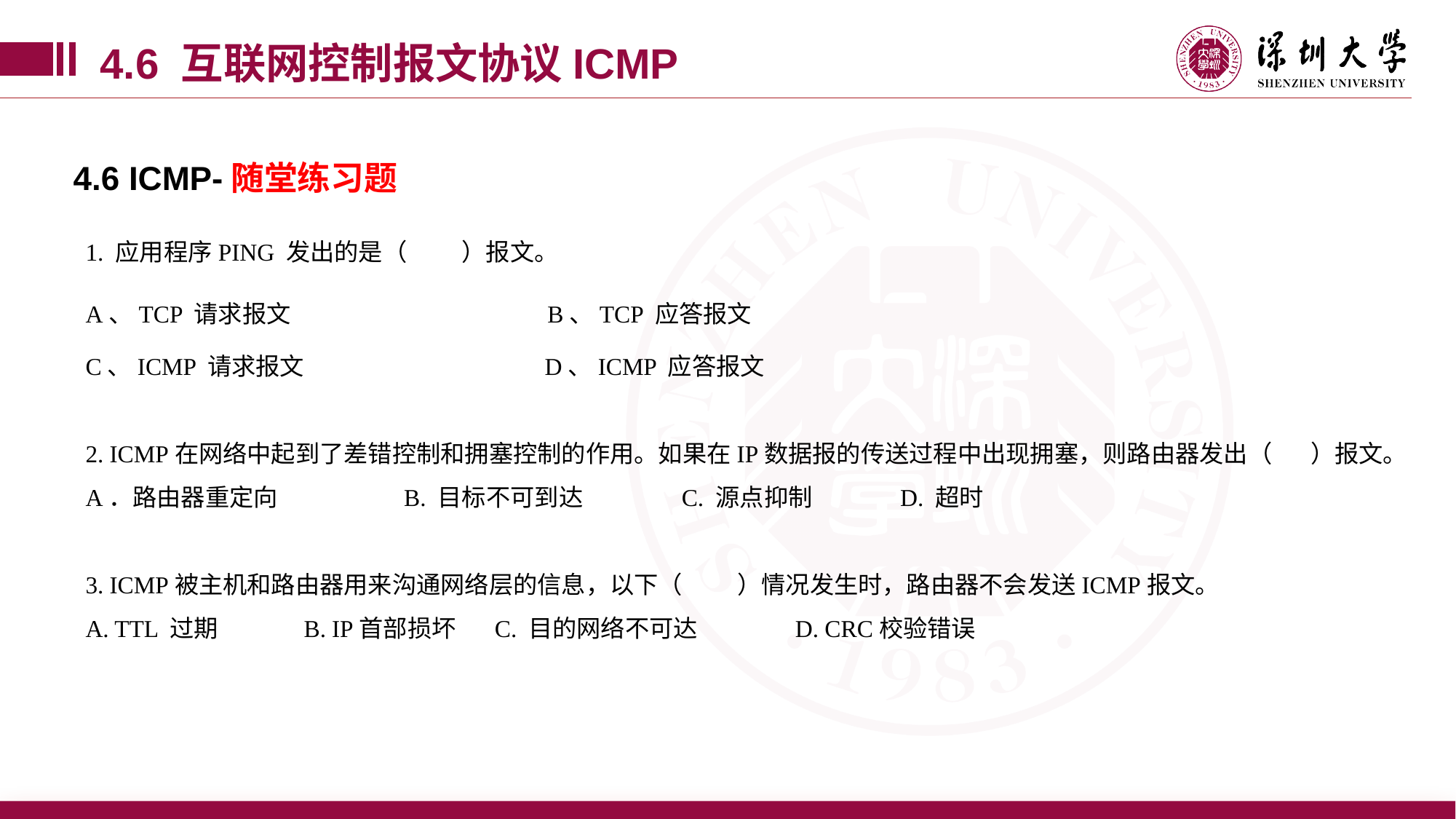

4.6 互联网控制报文协议ICMP

4.6 ICMP-随堂练习题
1. 应用程序PING 发出的是（          ）报文。
A、TCP 请求报文                                              B、TCP 应答报文
C、ICMP 请求报文                                           D、ICMP 应答报文

2. ICMP在网络中起到了差错控制和拥塞控制的作用。如果在IP数据报的传送过程中出现拥塞，则路由器发出（       ）报文。
A．路由器重定向                      B. 目标不可到达                 C. 源点抑制               D. 超时

3. ICMP被主机和路由器用来沟通网络层的信息，以下（          ）情况发生时，路由器不会发送ICMP报文。
A. TTL 过期	B. IP首部损坏      C. 目的网络不可达 	         D. CRC校验错误